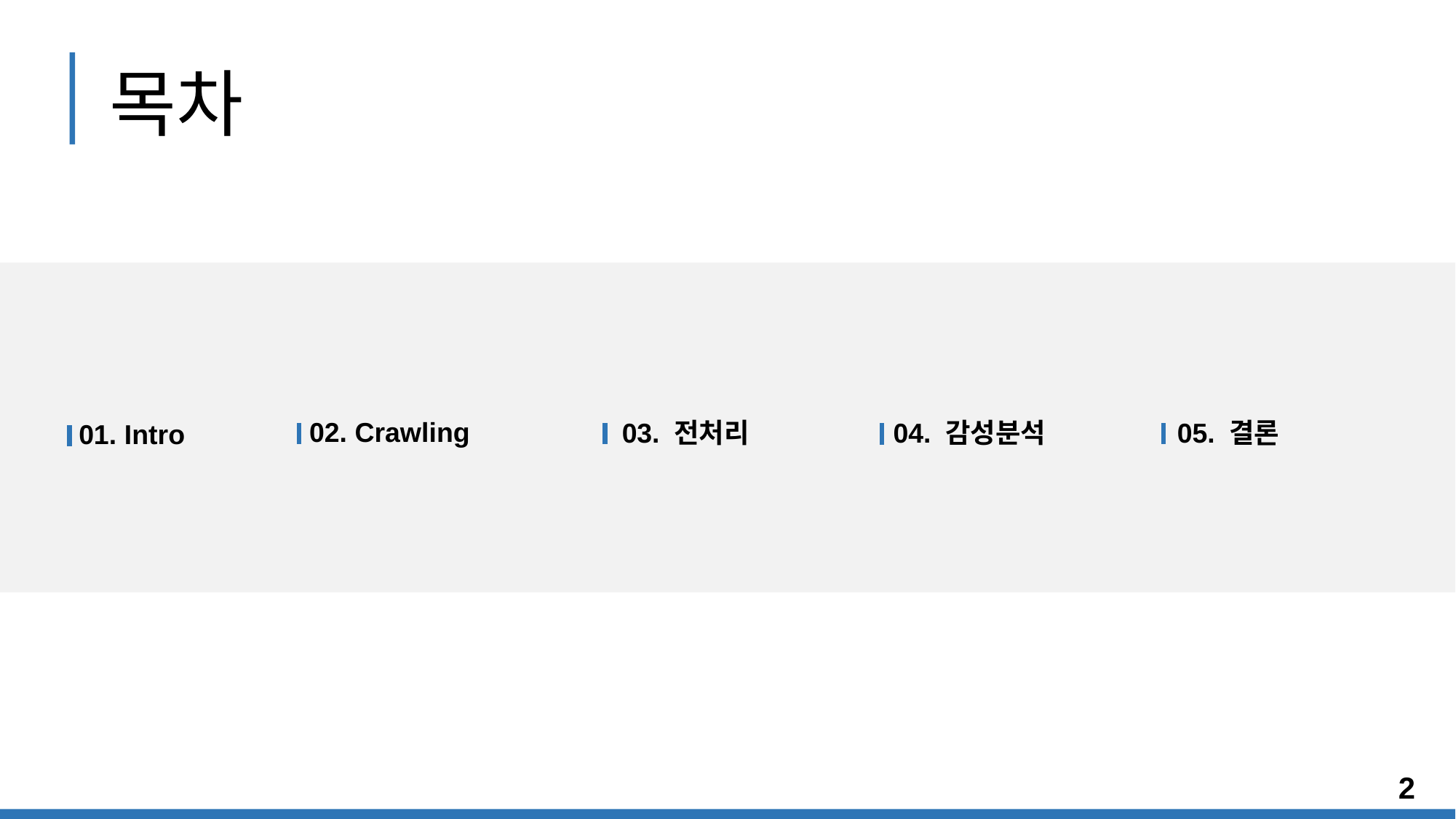

목차

02. Crawling
04. 감성분석
05. 결론
03. 전처리
01. Intro
2